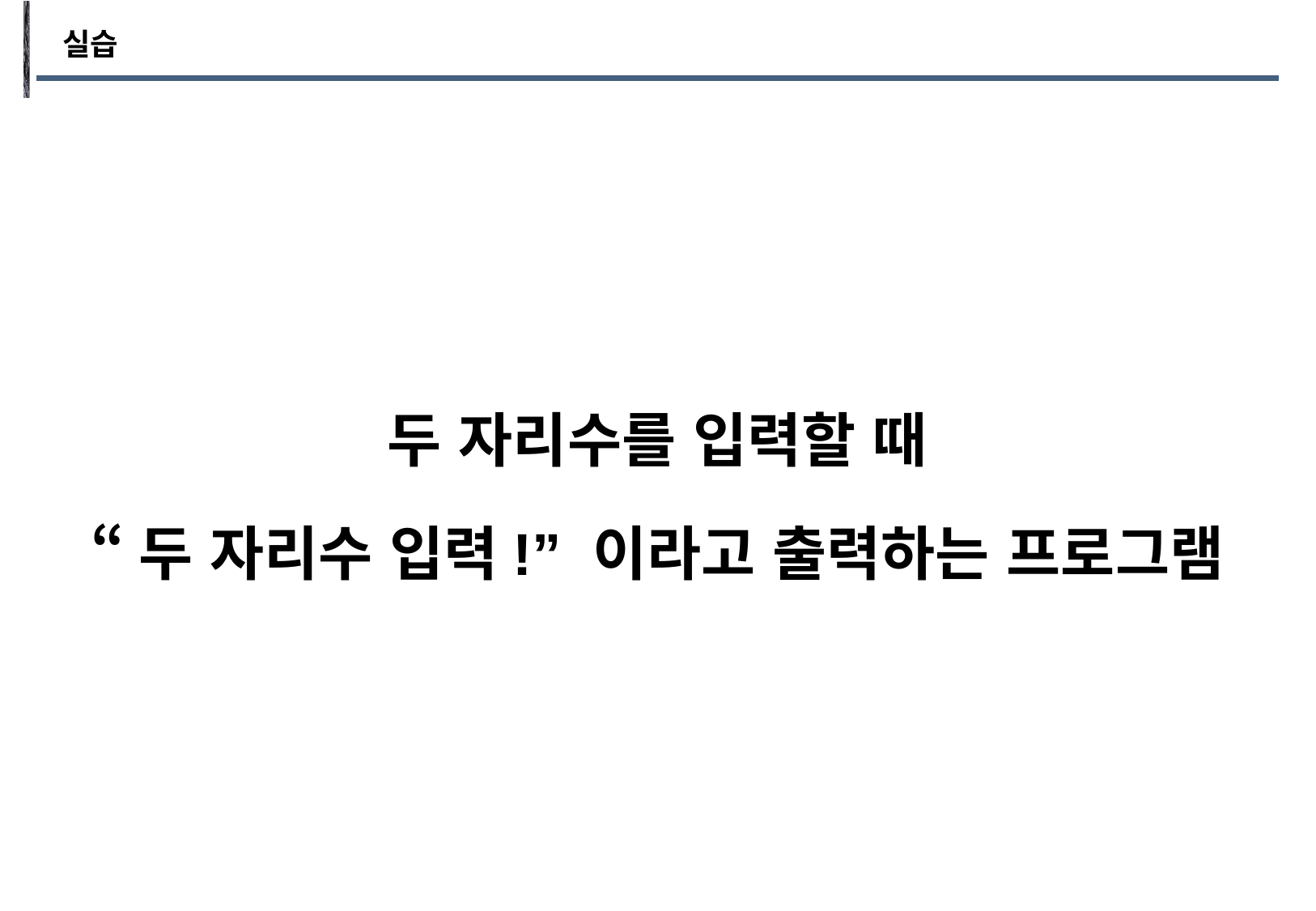

실습

두 자리수를 입력할 때
“두 자리수 입력!” 이라고 출력하는 프로그램